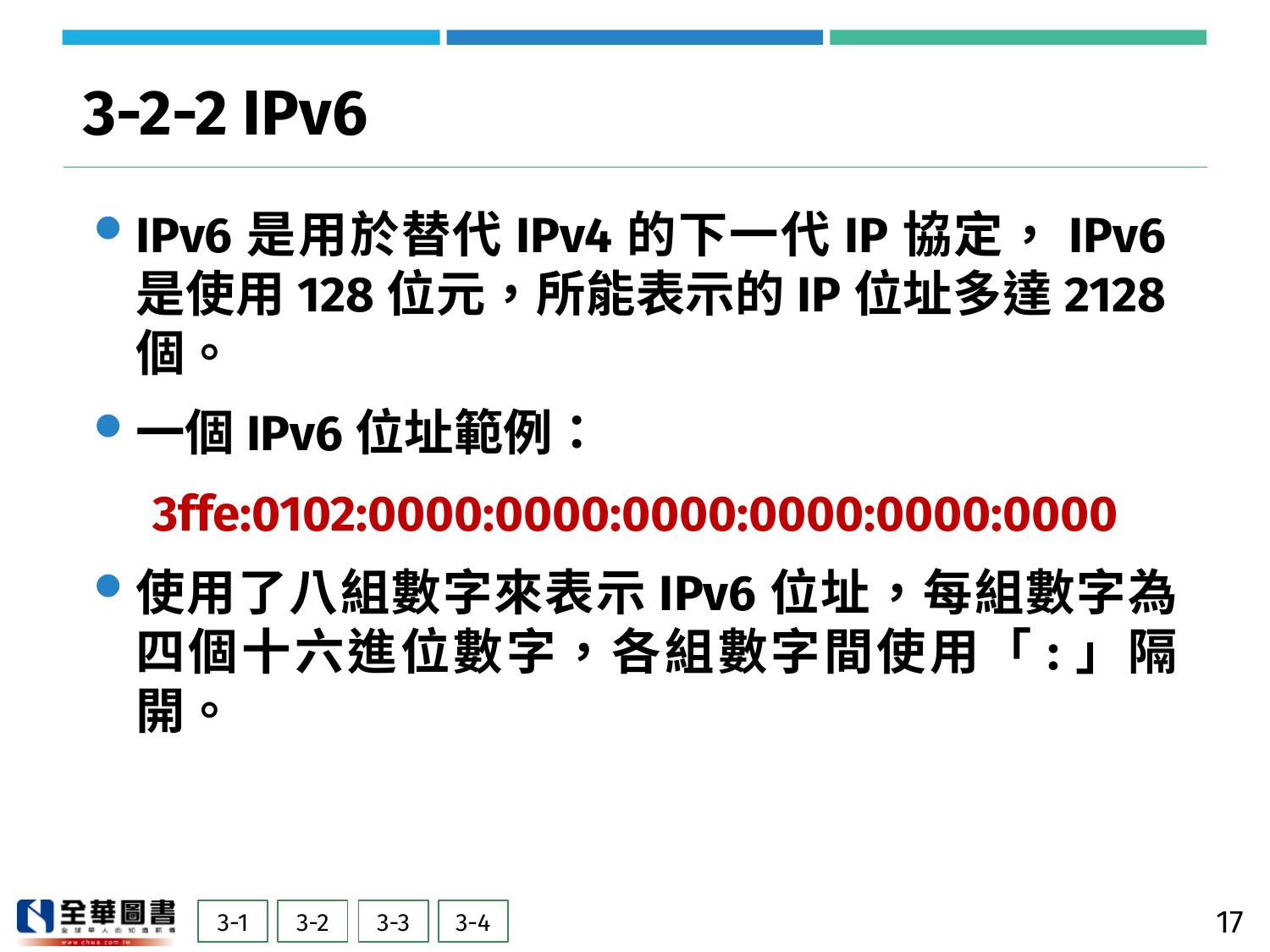

# 3-2-2 IPv6
IPv6是用於替代IPv4的下一代IP協定，IPv6是使用128位元，所能表示的IP位址多達2128個。
一個IPv6位址範例：
3ffe:0102:0000:0000:0000:0000:0000:0000
使用了八組數字來表示IPv6位址，每組數字為四個十六進位數字，各組數字間使用「:」隔開。
17